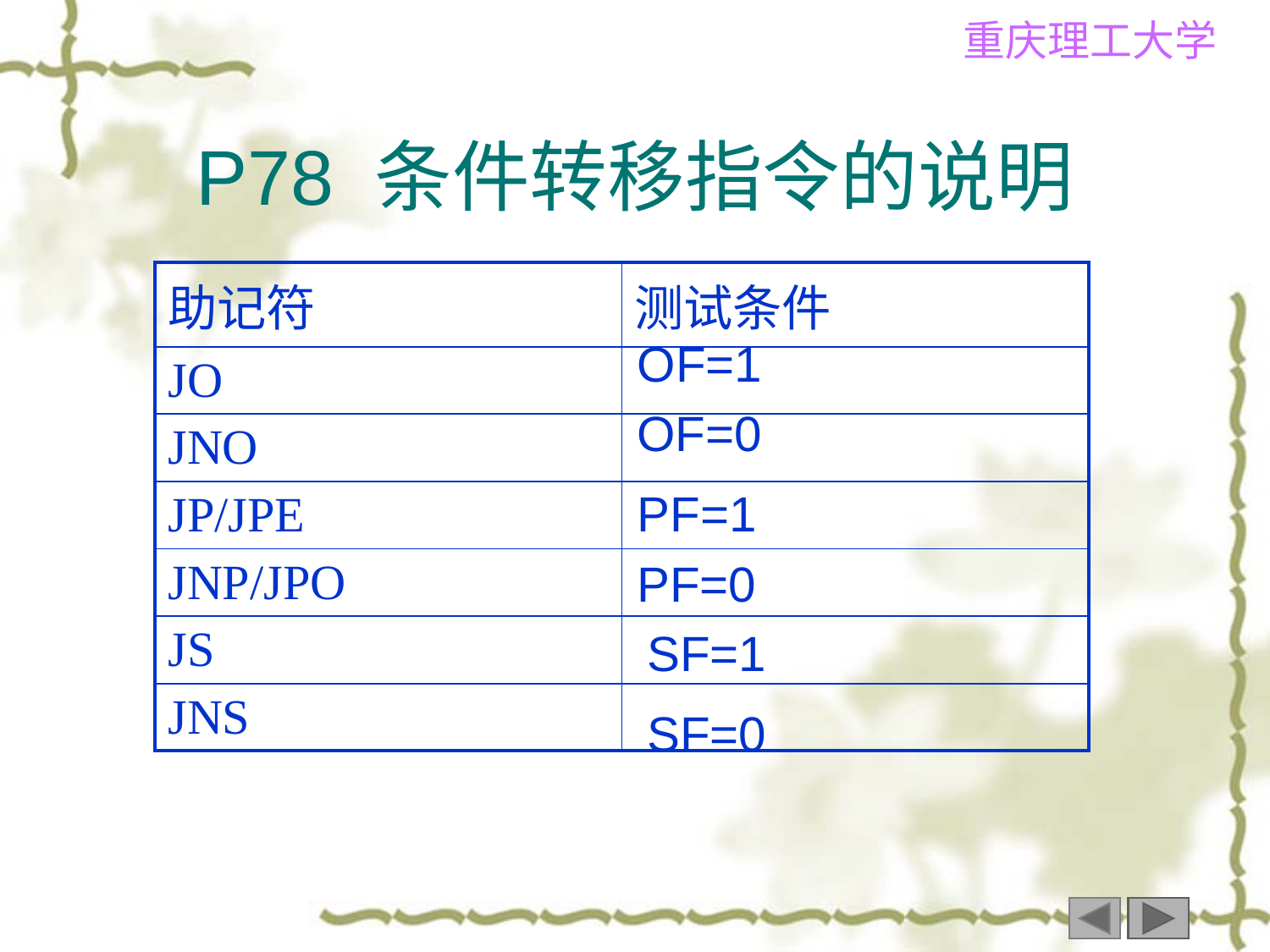

# P78 条件转移指令的说明
| 助记符 | 测试条件 |
| --- | --- |
| JO |  |
| JNO |  |
| JP/JPE |  |
| JNP/JPO |  |
| JS |  |
| JNS |  |
OF=1
OF=0
PF=1
PF=0
SF=1
SF=0